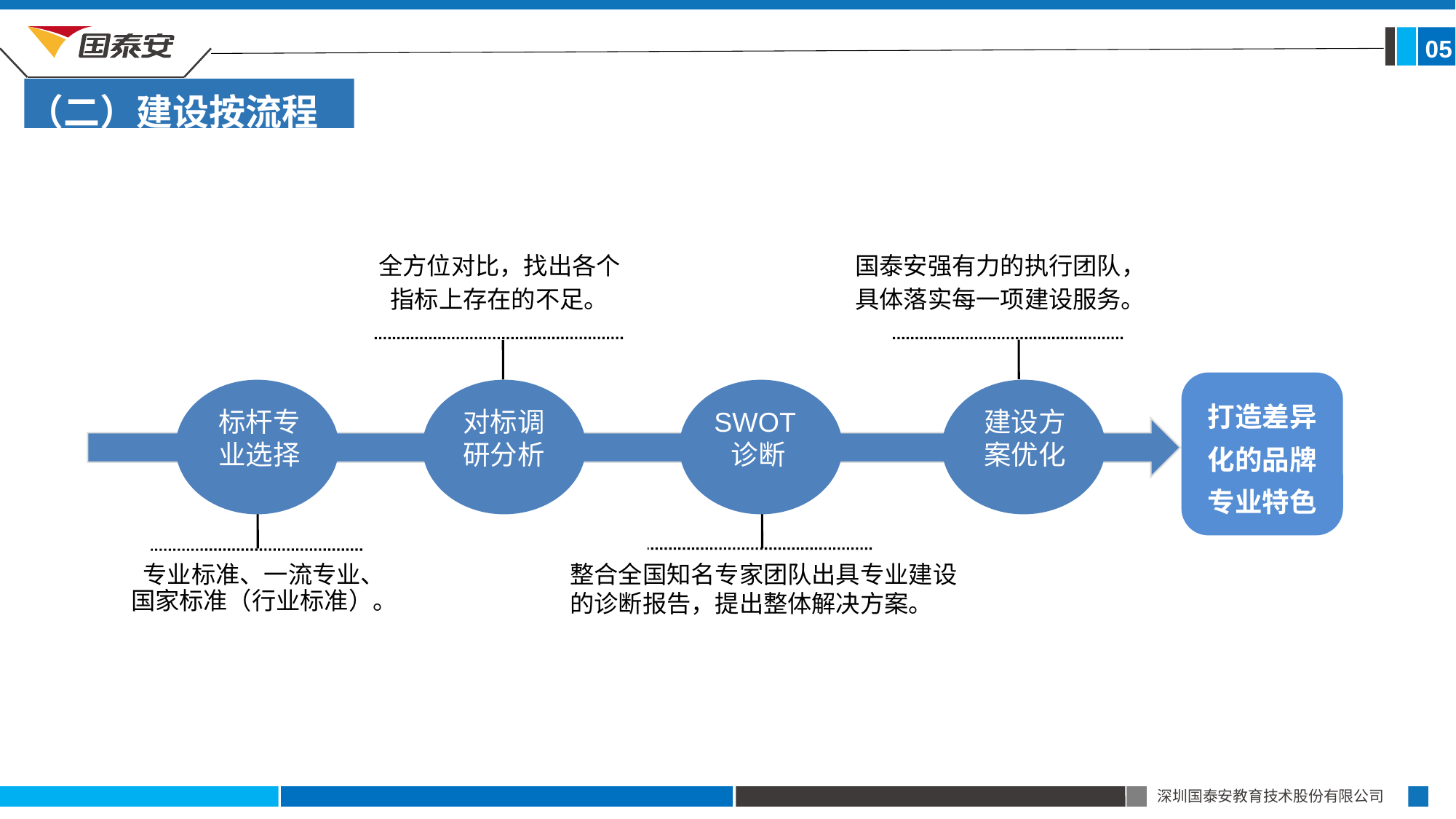

05
（二）建设按流程

全方位对比，找出各个
指标上存在的不足。
国泰安强有力的执行团队，
具体落实每一项建设服务。

打造差异
化的品牌
专业特色

标杆专业选择
对标调研分析
SWOT诊断
建设方案优化

整合全国知名专家团队出具专业建设的诊断报告，提出整体解决方案。
专业标准、一流专业、
国家标准（行业标准）。